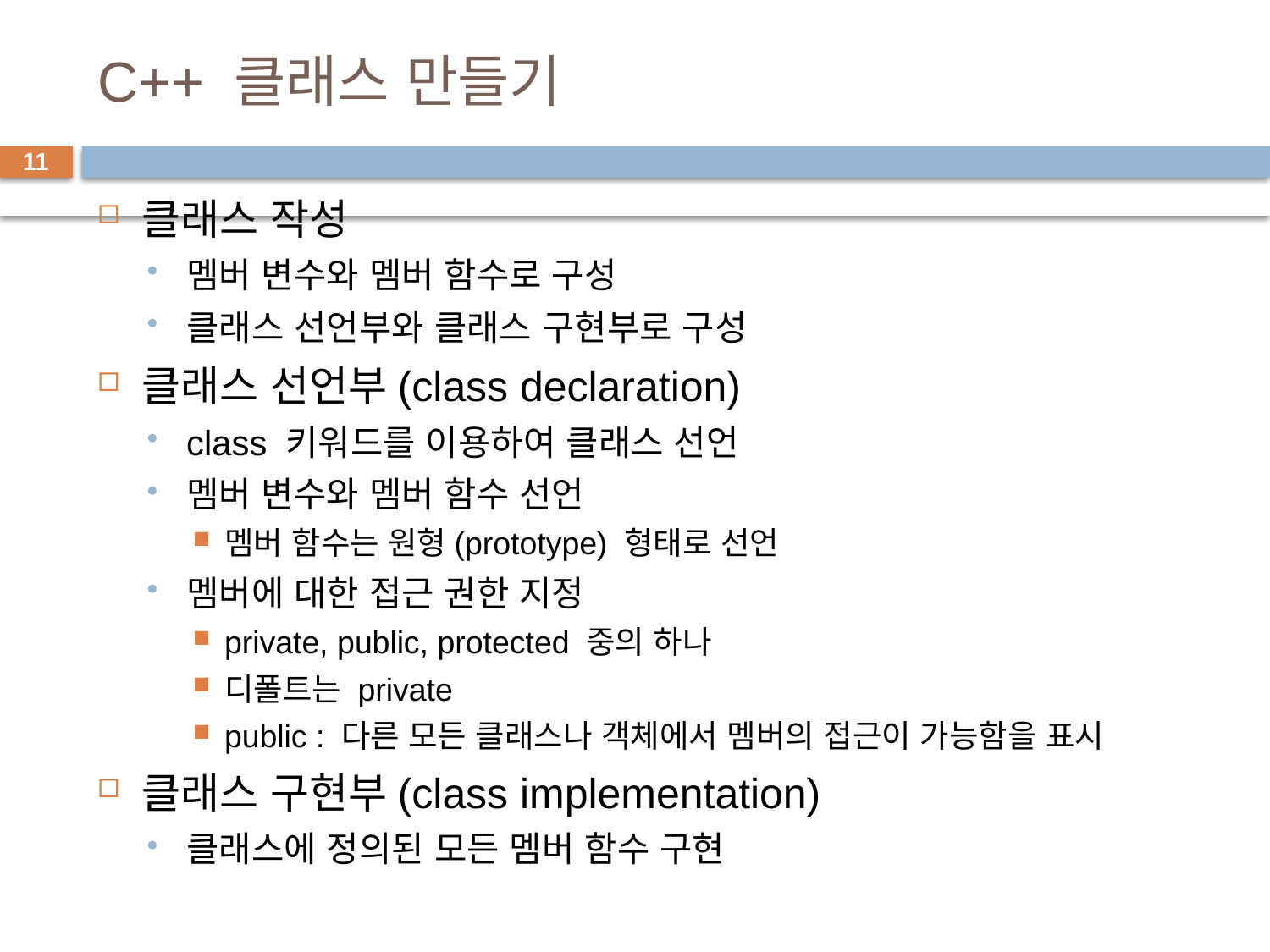

# C++ 클래스 만들기
11
클래스 작성
멤버 변수와 멤버 함수로 구성
클래스 선언부와 클래스 구현부로 구성
클래스 선언부(class declaration)
class 키워드를 이용하여 클래스 선언
멤버 변수와 멤버 함수 선언
멤버 함수는 원형(prototype) 형태로 선언
멤버에 대한 접근 권한 지정
private, public, protected 중의 하나
디폴트는 private
public : 다른 모든 클래스나 객체에서 멤버의 접근이 가능함을 표시
클래스 구현부(class implementation)
클래스에 정의된 모든 멤버 함수 구현